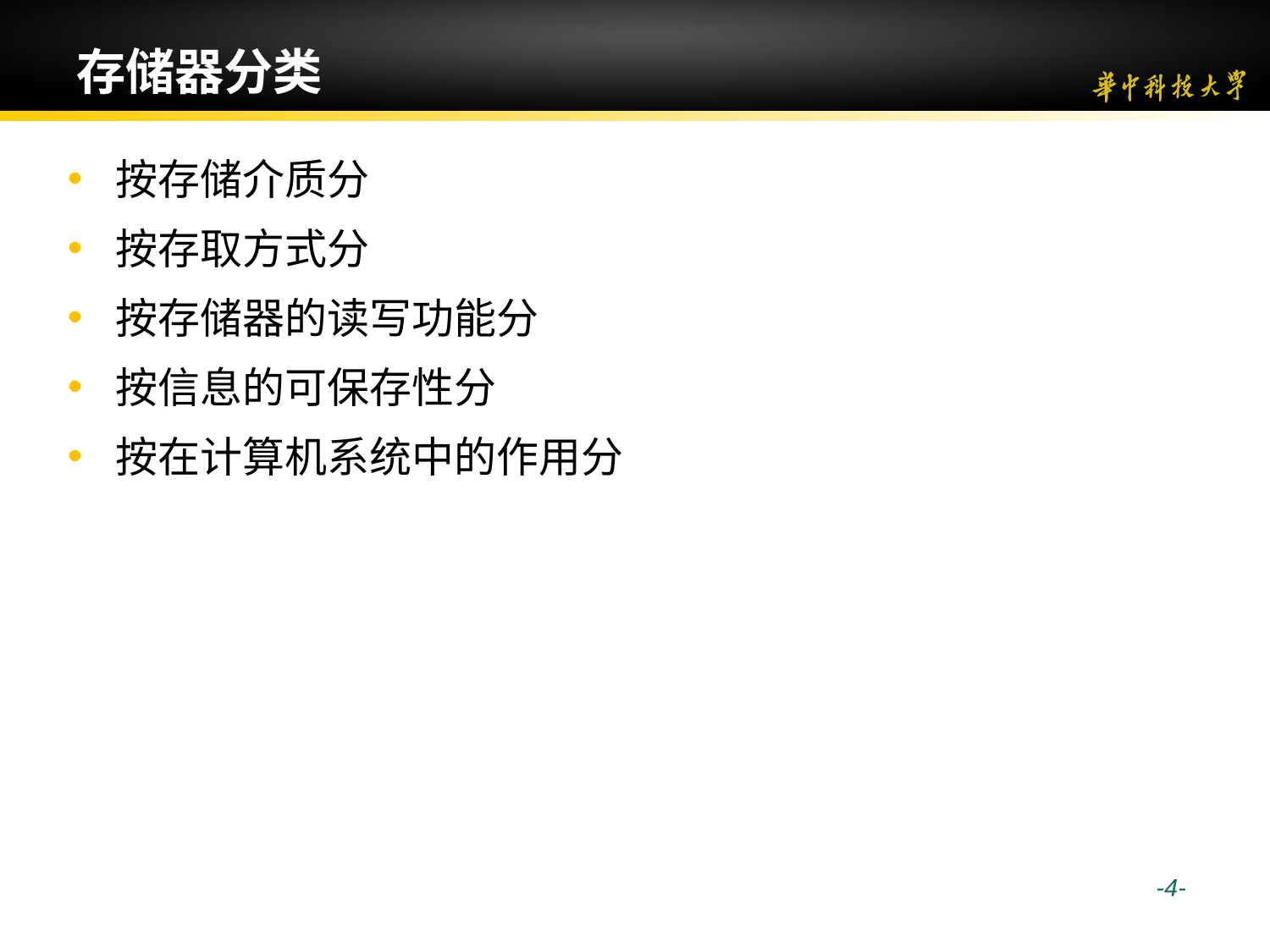

# 存储器分类
按存储介质分
按存取方式分
按存储器的读写功能分
按信息的可保存性分
按在计算机系统中的作用分
 -4-